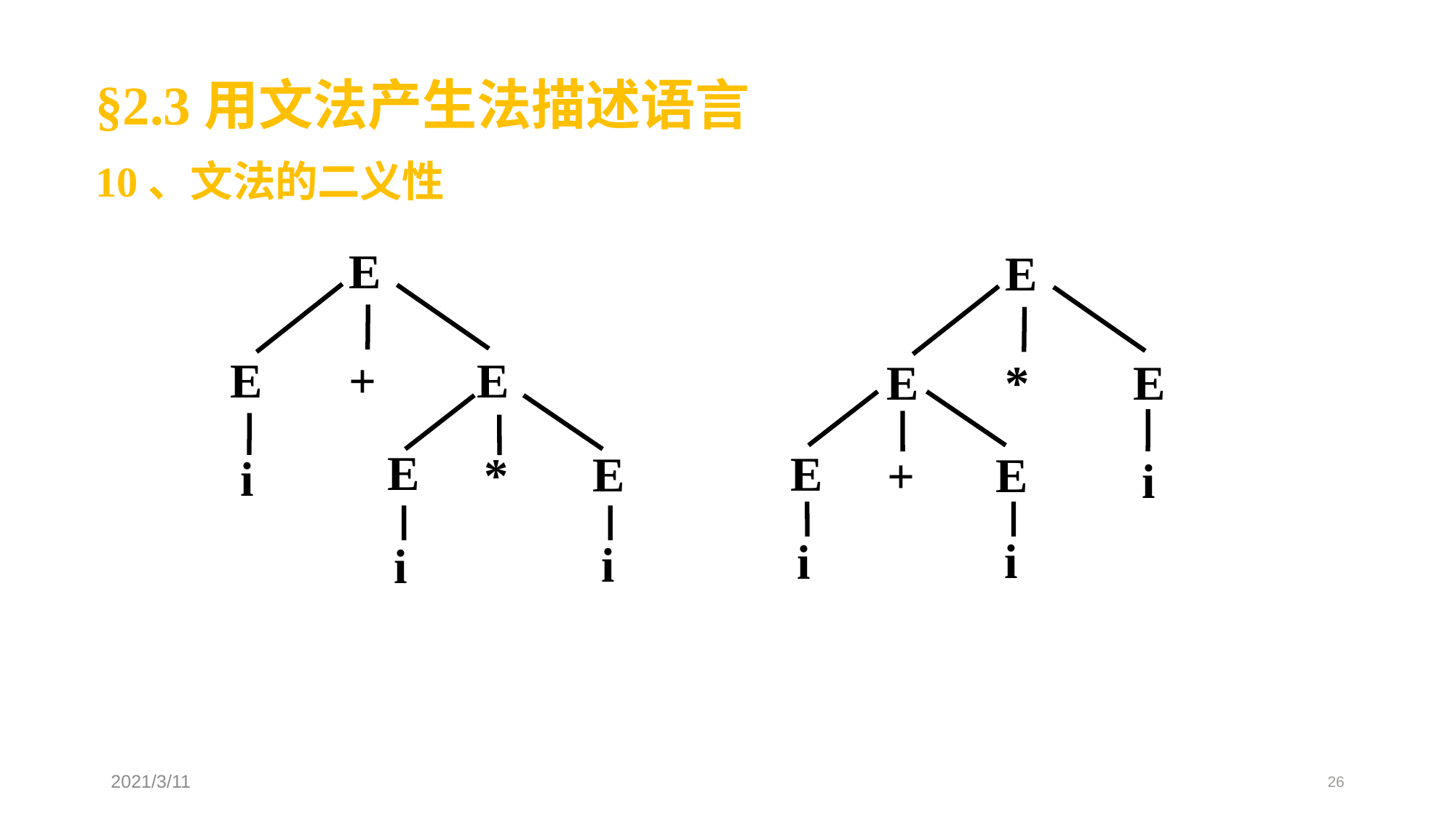

§2.3用文法产生法描述语言
10、文法的二义性
E

E
+
E

E
E
*
i

i
i
E

E
*
E

E
E
+
i

i
i
2021/3/11
26